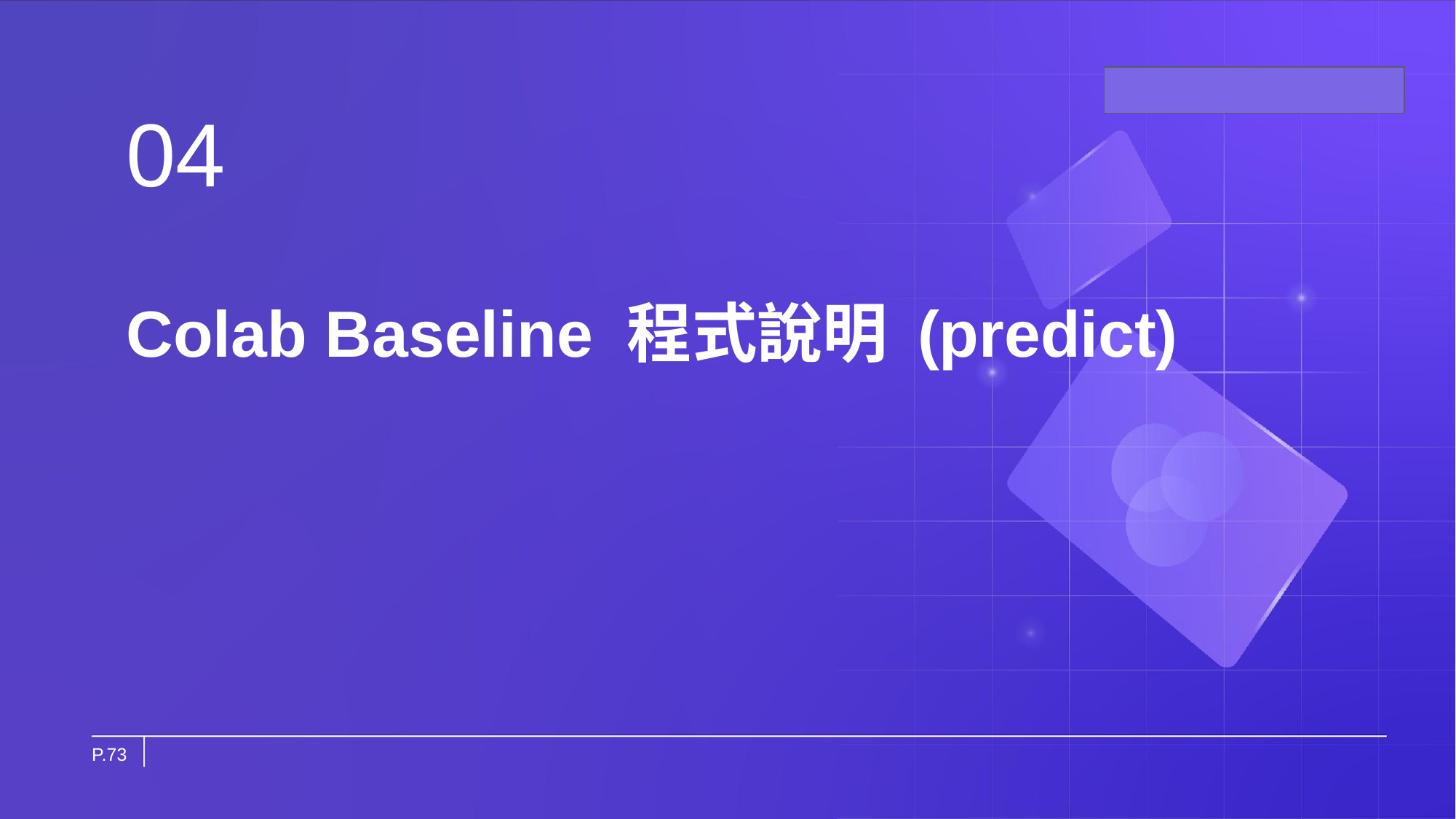

04
# Colab Baseline 程式說明 (predict)
P.73